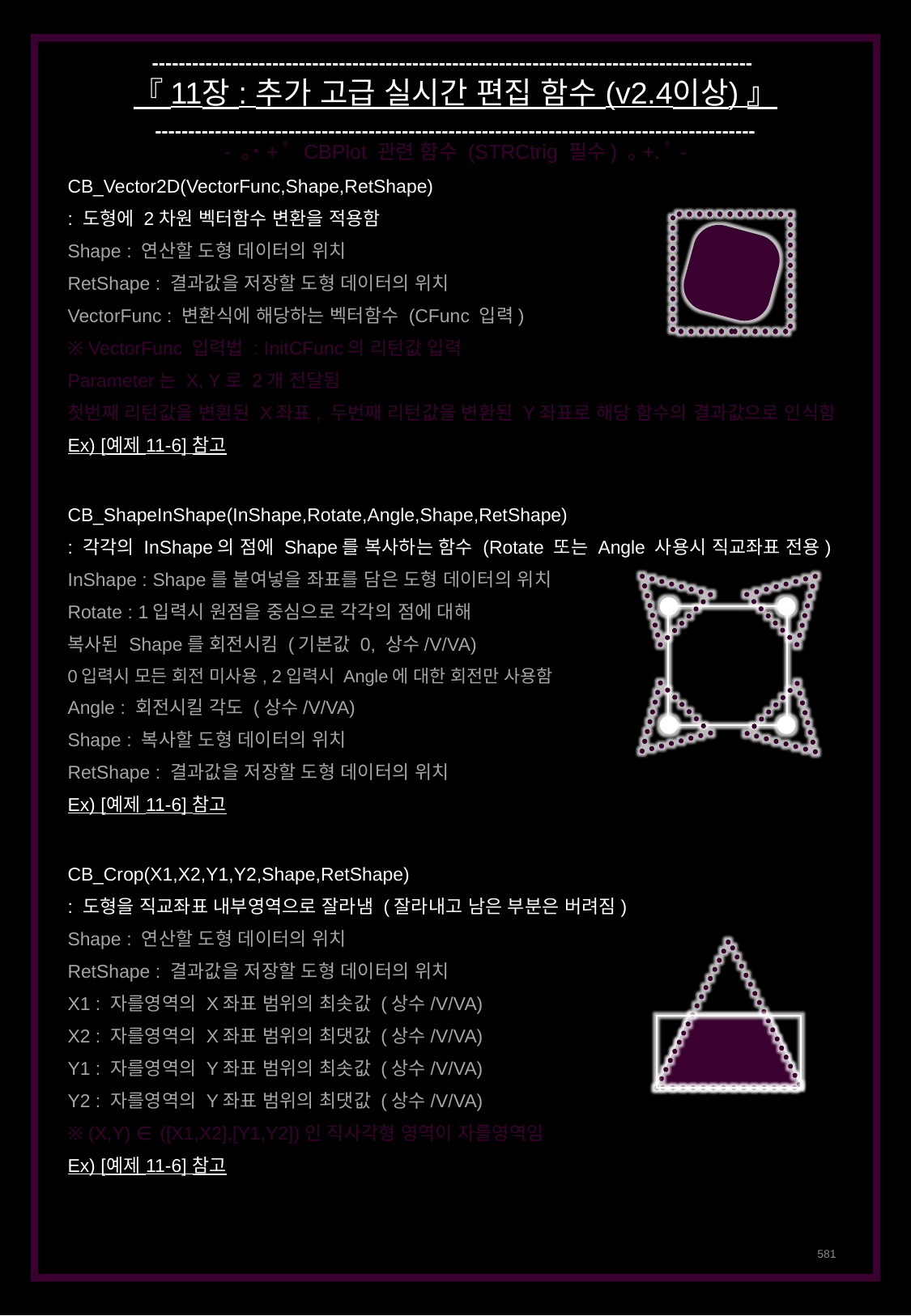

------------------------------------------------------------------------------------------
『 11장 : 추가 고급 실시간 편집 함수 (v2.4이상) 』
------------------------------------------------------------------------------------------
- ｡˙+ﾟ CBPlot 관련 함수 (STRCtrig 필수) ｡+.ﾟ-
CB_Vector2D(VectorFunc,Shape,RetShape)
: 도형에 2차원 벡터함수 변환을 적용함
Shape : 연산할 도형 데이터의 위치
RetShape : 결과값을 저장할 도형 데이터의 위치
VectorFunc : 변환식에 해당하는 벡터함수 (CFunc 입력)
※ VectorFunc 입력법 : InitCFunc의 리턴값 입력
Parameter는 X, Y로 2개 전달됨
첫번째 리턴값을 변환된 X좌표, 두번째 리턴값을 변환된 Y좌표로 해당 함수의 결과값으로 인식함
Ex) [예제 11-6] 참고

CB_ShapeInShape(InShape,Rotate,Angle,Shape,RetShape)
: 각각의 InShape의 점에 Shape를 복사하는 함수 (Rotate 또는 Angle 사용시 직교좌표 전용)
InShape : Shape를 붙여넣을 좌표를 담은 도형 데이터의 위치
Rotate : 1입력시 원점을 중심으로 각각의 점에 대해
복사된 Shape를 회전시킴 (기본값 0, 상수/V/VA)
0입력시 모든 회전 미사용, 2입력시 Angle에 대한 회전만 사용함
Angle : 회전시킬 각도 (상수/V/VA)
Shape : 복사할 도형 데이터의 위치
RetShape : 결과값을 저장할 도형 데이터의 위치
Ex) [예제 11-6] 참고

CB_Crop(X1,X2,Y1,Y2,Shape,RetShape)
: 도형을 직교좌표 내부영역으로 잘라냄 (잘라내고 남은 부분은 버려짐)
Shape : 연산할 도형 데이터의 위치
RetShape : 결과값을 저장할 도형 데이터의 위치
X1 : 자를영역의 X좌표 범위의 최솟값 (상수/V/VA)
X2 : 자를영역의 X좌표 범위의 최댓값 (상수/V/VA)
Y1 : 자를영역의 Y좌표 범위의 최솟값 (상수/V/VA)
Y2 : 자를영역의 Y좌표 범위의 최댓값 (상수/V/VA)
※ (X,Y) ∈ ([X1,X2],[Y1,Y2])인 직사각형 영역이 자를영역임
Ex) [예제 11-6] 참고

581